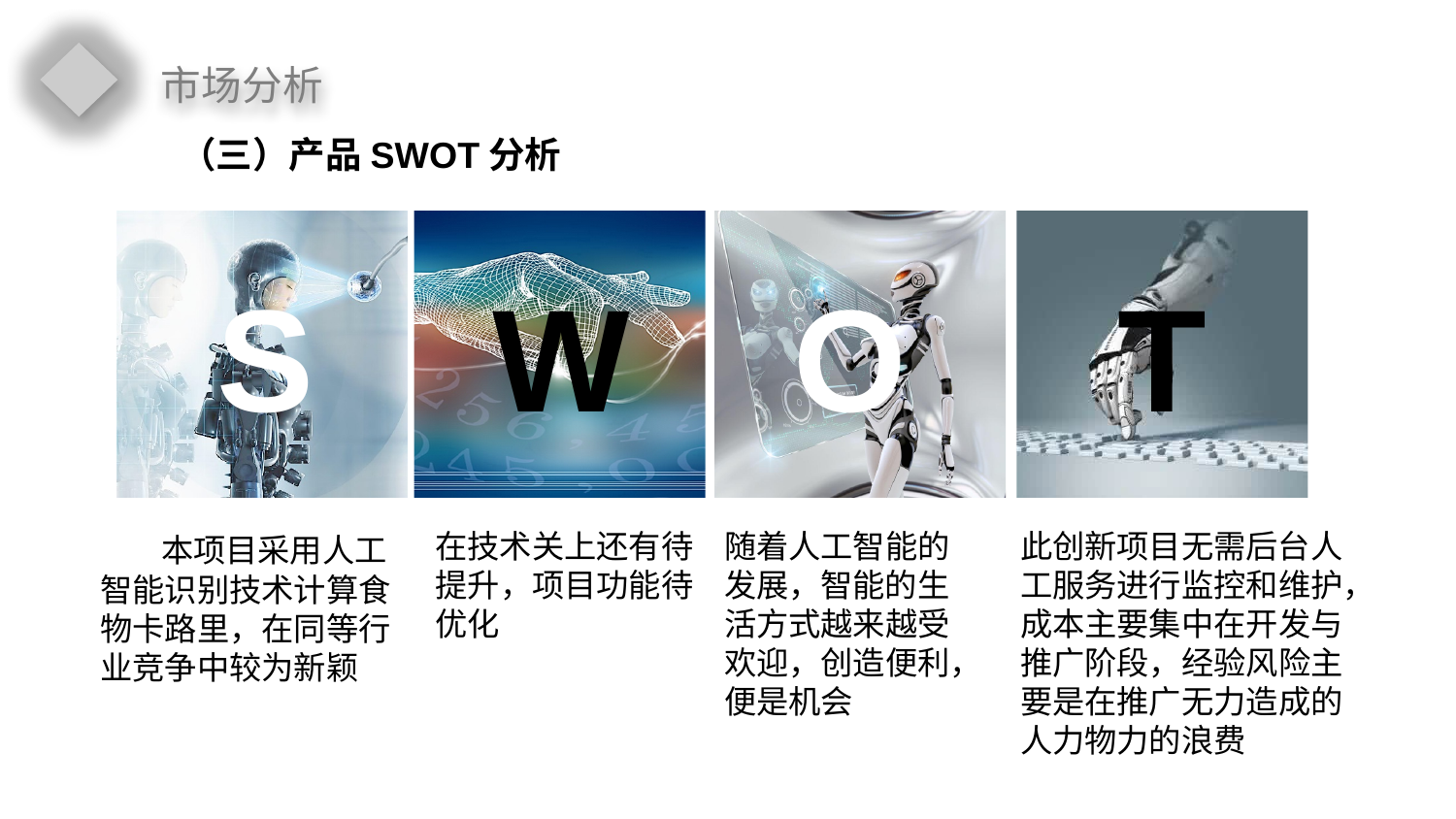

市场分析
（三）产品SWOT分析

点击请替换文字内容
双击输入替换内容双击输入替换内容双击输入替换内容双击输入替换内容

点击请替换文字内容
双击输入替换内容双击输入替换内容
双击输入替换内容双击输入替换内容
。

点击请替换文字内容
双击输入替换内容双击输入替换内容双击输入替换内容双击输入替换内容

点击请替换文字内容
双击输入替换内容双击输入替换内容双击输入替换内容双击输入替换内容

S
W
O
T
       本项目采用人工智能识别技术计算食物卡路里，在同等行业竞争中较为新颖
在技术关上还有待提升，项目功能待优化
随着人工智能的发展，智能的生活方式越来越受欢迎，创造便利，便是机会
此创新项目无需后台人工服务进行监控和维护，成本主要集中在开发与推广阶段，经验风险主要是在推广无力造成的人力物力的浪费
Portfolio 4
请替换文字内容，点击添加相关标题文字，修改文字内容，也可以直接复制你的内容到此。请替换文字内容，点击添加相关标题文字，修改文字内容，也可以直接复制你的内容到此。